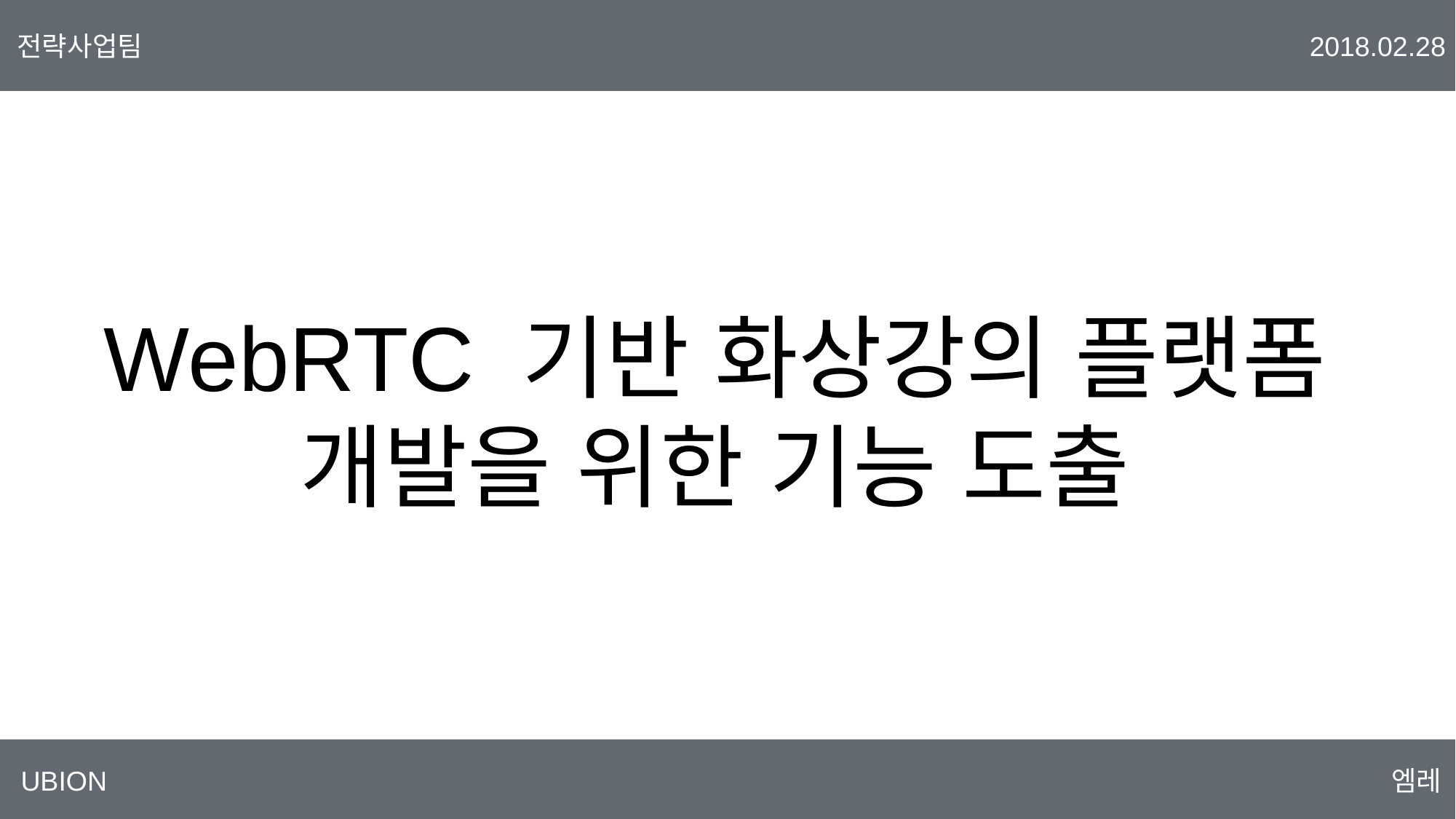

# WebRTC 기반 화상강의 플랫폼 개발을 위한 기능 도출

전략사업팀
2018.02.28

UBION
엠레